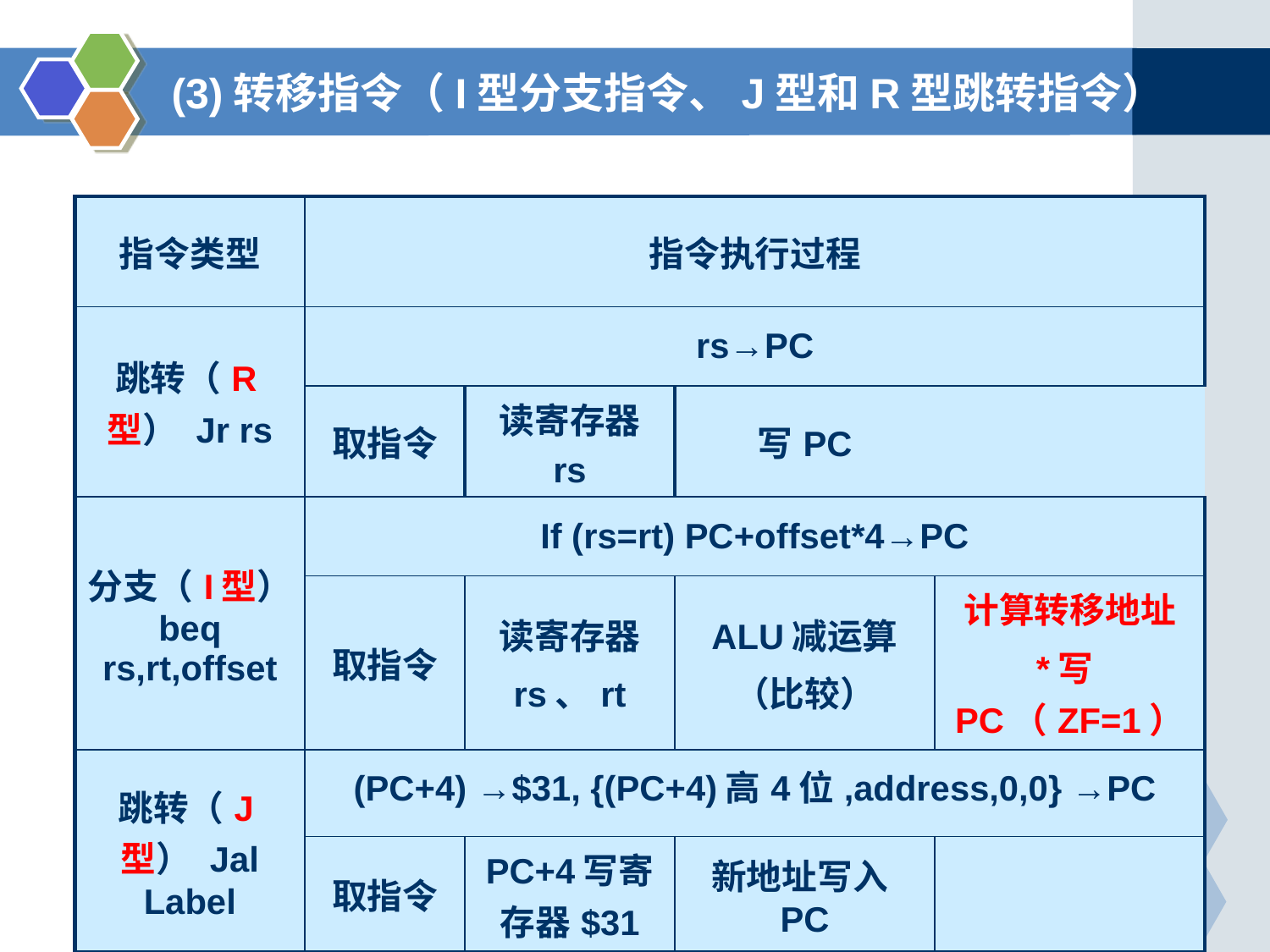

# (3)转移指令（I型分支指令、J型和R型跳转指令）
| 指令类型 | 指令执行过程 |  |  |  |
| --- | --- | --- | --- | --- |
| 跳转（R型） Jr rs | rs→PC |  |  |  |
|  | 取指令 | 读寄存器 rs | 写PC |  |
| 分支（I型） beq rs,rt,offset | If (rs=rt) PC+offset\*4→PC |  |  |  |
|  | 取指令 | 读寄存器 rs、rt | ALU减运算 （比较） | 计算转移地址 \*写PC（ZF=1） |
| 跳转（J型） Jal Label | (PC+4) →$31, {(PC+4)高4位,address,0,0} →PC |  |  |  |
|  | 取指令 | PC+4写寄存器$31 | 新地址写入PC |  |

101